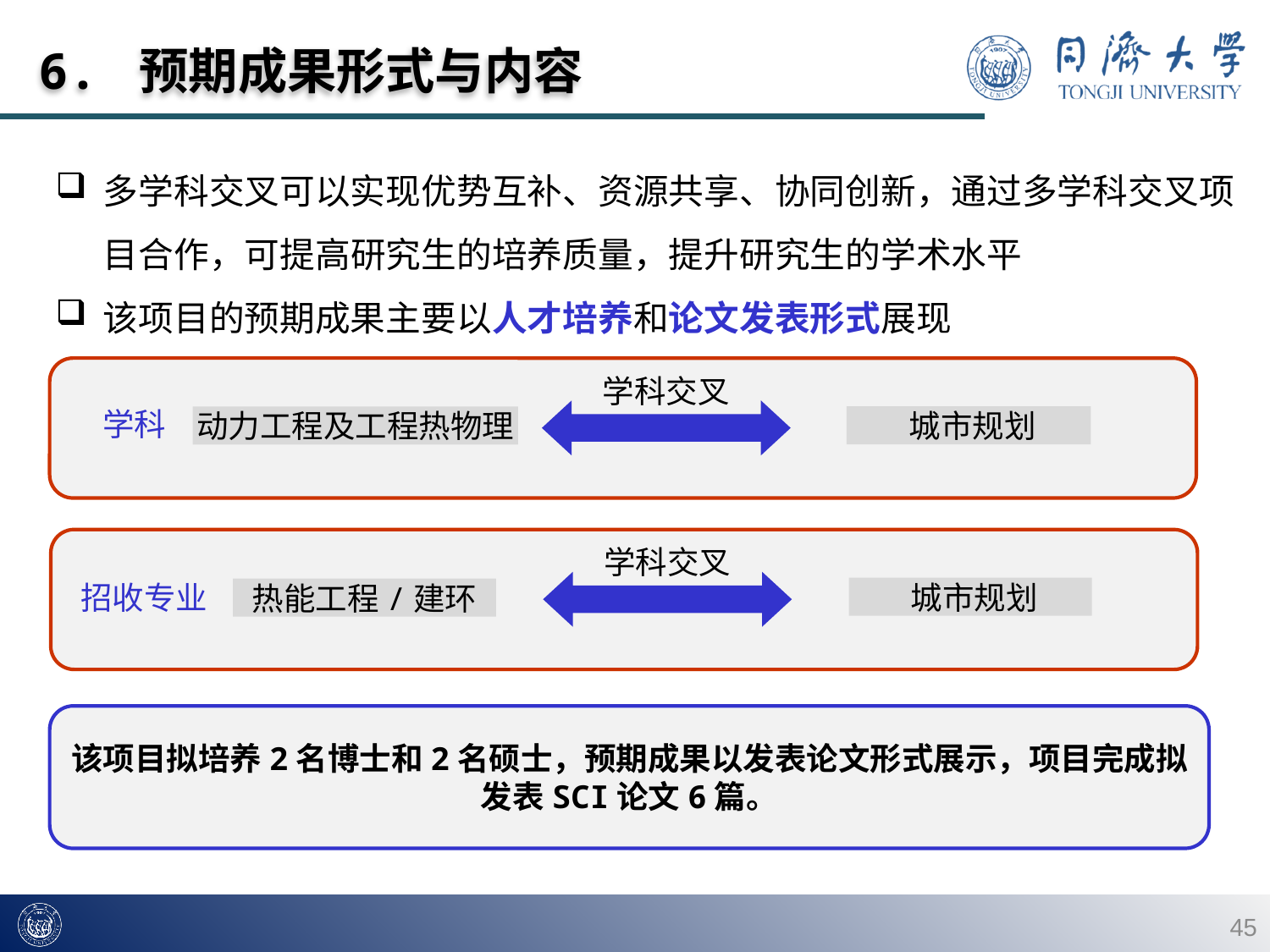

6. 预期成果形式与内容
多学科交叉可以实现优势互补、资源共享、协同创新，通过多学科交叉项目合作，可提高研究生的培养质量，提升研究生的学术水平
该项目的预期成果主要以人才培养和论文发表形式展现

学科交叉
学科
 城市规划
动力工程及工程热物理

学科交叉
招收专业
 城市规划
热能工程/建环
该项目拟培养2名博士和2名硕士，预期成果以发表论文形式展示，项目完成拟发表SCI论文6篇。
45